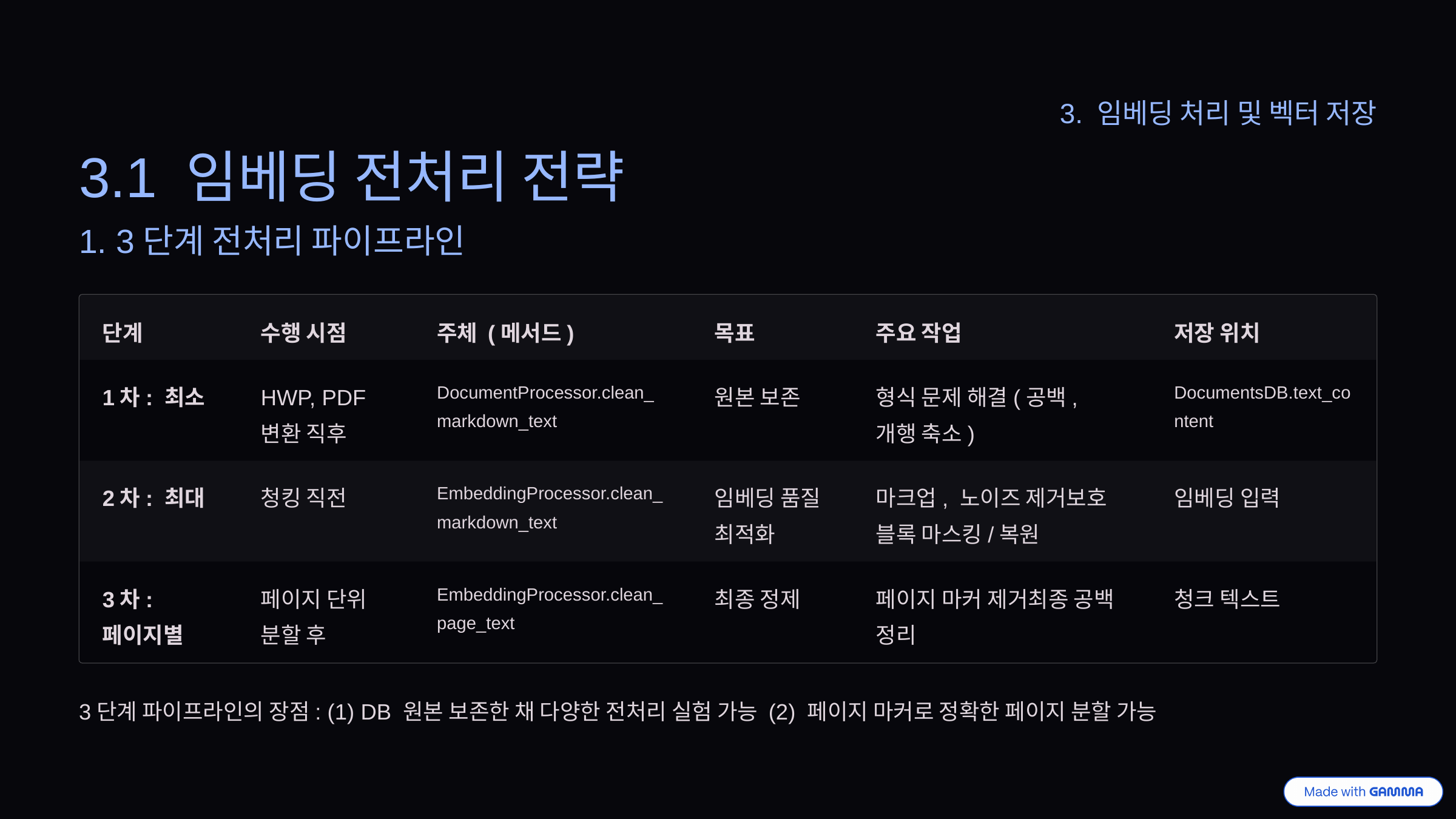

3. 임베딩 처리 및 벡터 저장
3.1 임베딩 전처리 전략
1. 3단계 전처리 파이프라인

단계
수행 시점
주체 (메서드)
목표
주요 작업
저장 위치

1차: 최소
HWP, PDF 변환 직후
DocumentProcessor.clean_markdown_text
원본 보존
형식 문제 해결(공백, 개행 축소)
DocumentsDB.text_content

2차: 최대
청킹 직전
EmbeddingProcessor.clean_markdown_text
임베딩 품질 최적화
마크업, 노이즈 제거보호 블록 마스킹/복원
임베딩 입력

3차: 페이지별
페이지 단위 분할 후
EmbeddingProcessor.clean_page_text
최종 정제
페이지 마커 제거최종 공백 정리
청크 텍스트
3단계 파이프라인의 장점: (1) DB 원본 보존한 채 다양한 전처리 실험 가능 (2) 페이지 마커로 정확한 페이지 분할 가능